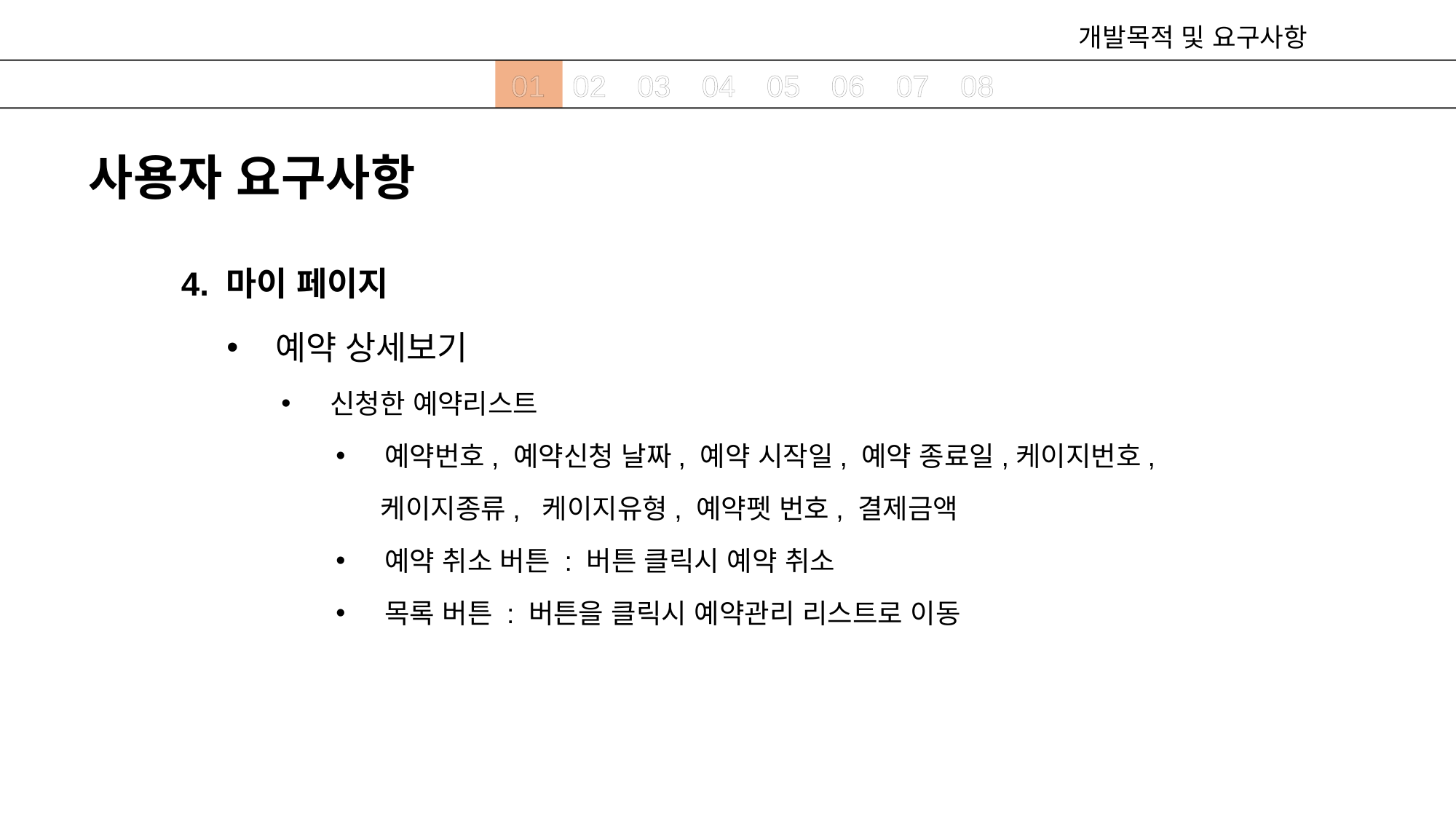

개발목적 및 요구사항

01
02
03
04
05
06
07
08
사용자 요구사항
4. 마이 페이지
예약 상세보기
신청한 예약리스트
예약번호, 예약신청 날짜, 예약 시작일, 예약 종료일,케이지번호,
     케이지종류,  케이지유형, 예약펫 번호, 결제금액
예약 취소 버튼 : 버튼 클릭시 예약 취소
목록 버튼 : 버튼을 클릭시 예약관리 리스트로 이동